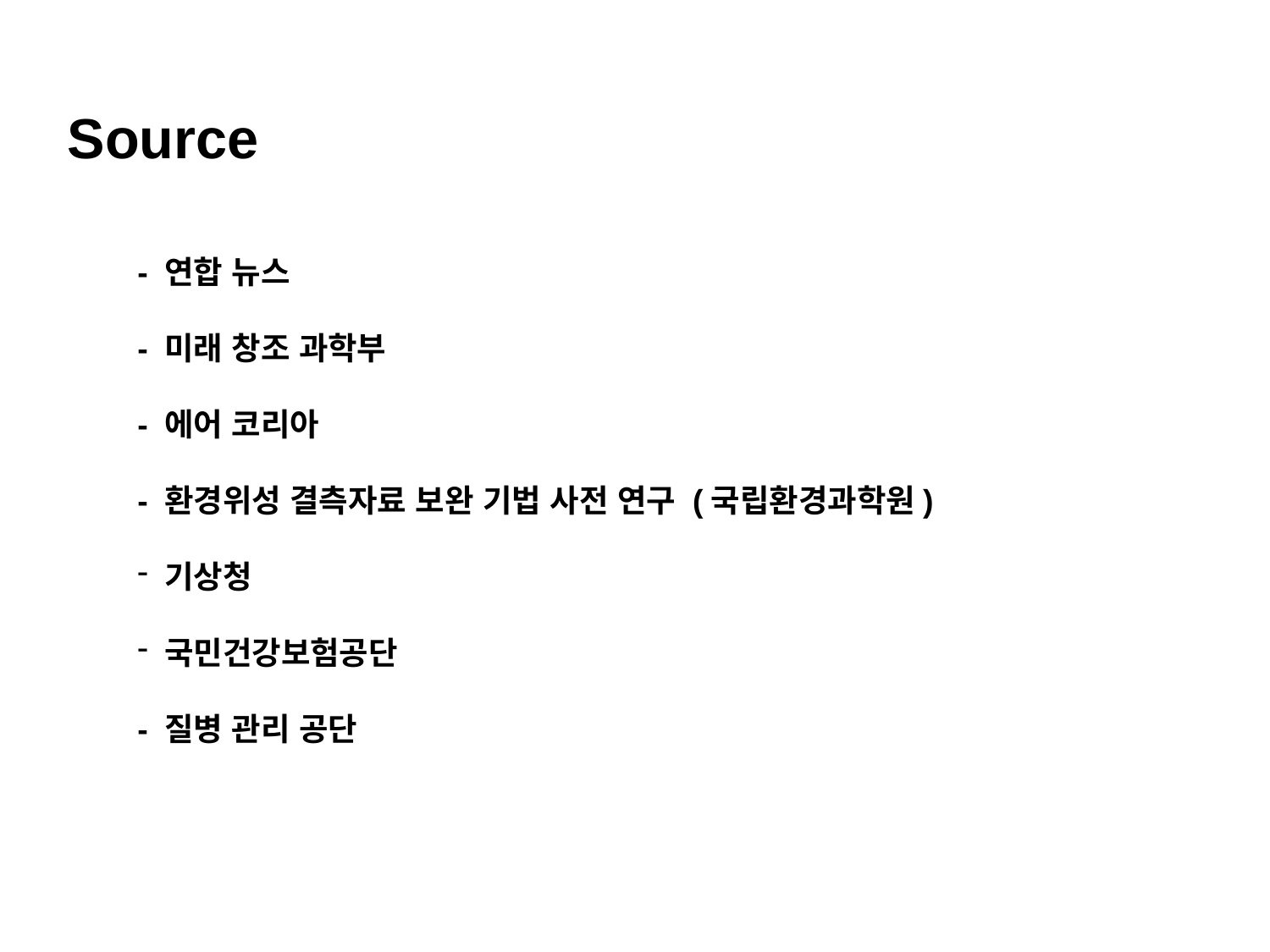

Source
- 연합 뉴스

- 미래 창조 과학부

- 에어 코리아

- 환경위성 결측자료 보완 기법 사전 연구 (국립환경과학원)

 기상청

 국민건강보험공단

- 질병 관리 공단